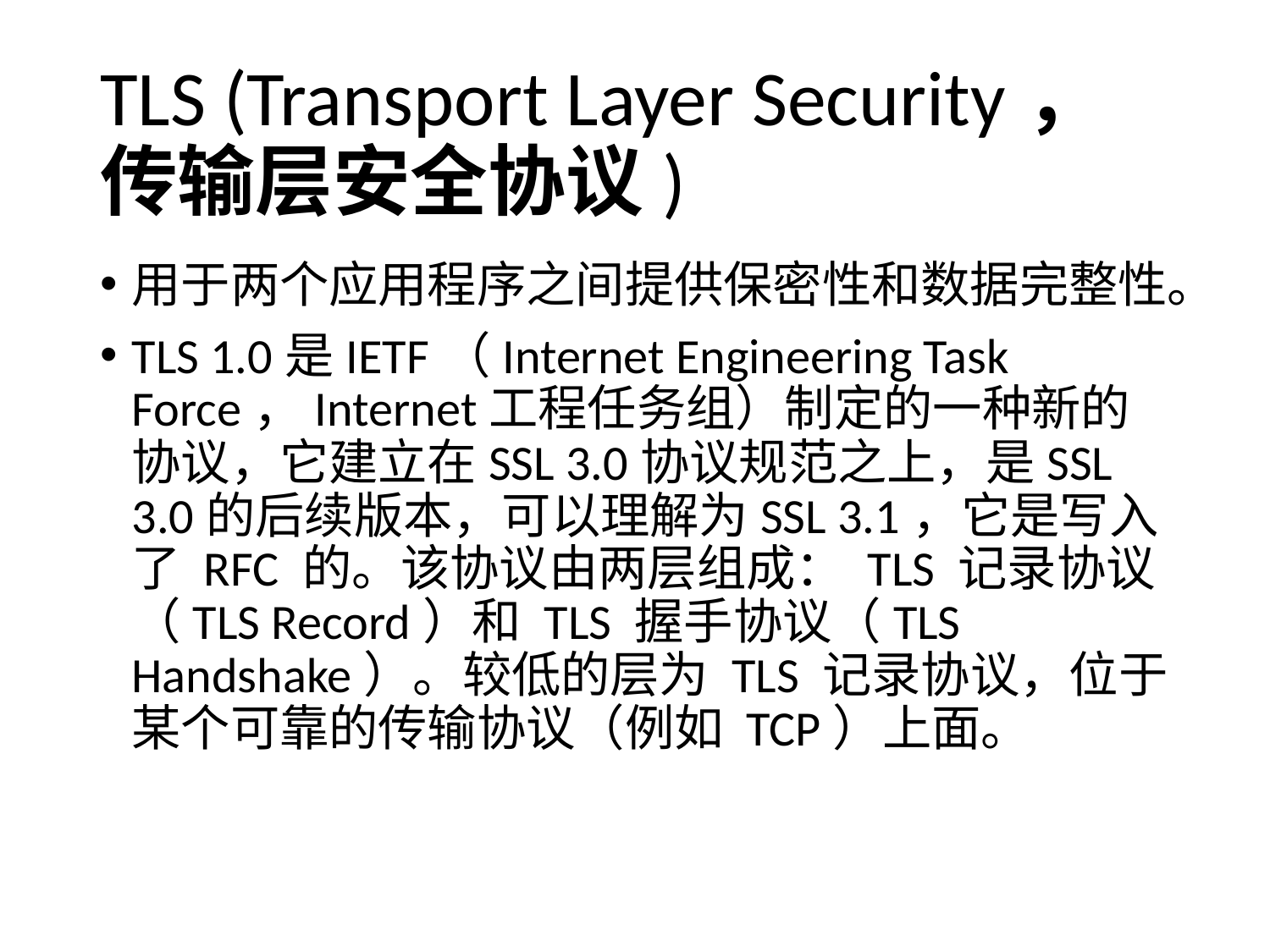

# TLS (Transport Layer Security，传输层安全协议)
用于两个应用程序之间提供保密性和数据完整性。
TLS 1.0是IETF（Internet Engineering Task Force，Internet工程任务组）制定的一种新的协议，它建立在SSL 3.0协议规范之上，是SSL 3.0的后续版本，可以理解为SSL 3.1，它是写入了 RFC 的。该协议由两层组成： TLS 记录协议（TLS Record）和 TLS 握手协议（TLS Handshake）。较低的层为 TLS 记录协议，位于某个可靠的传输协议（例如 TCP）上面。